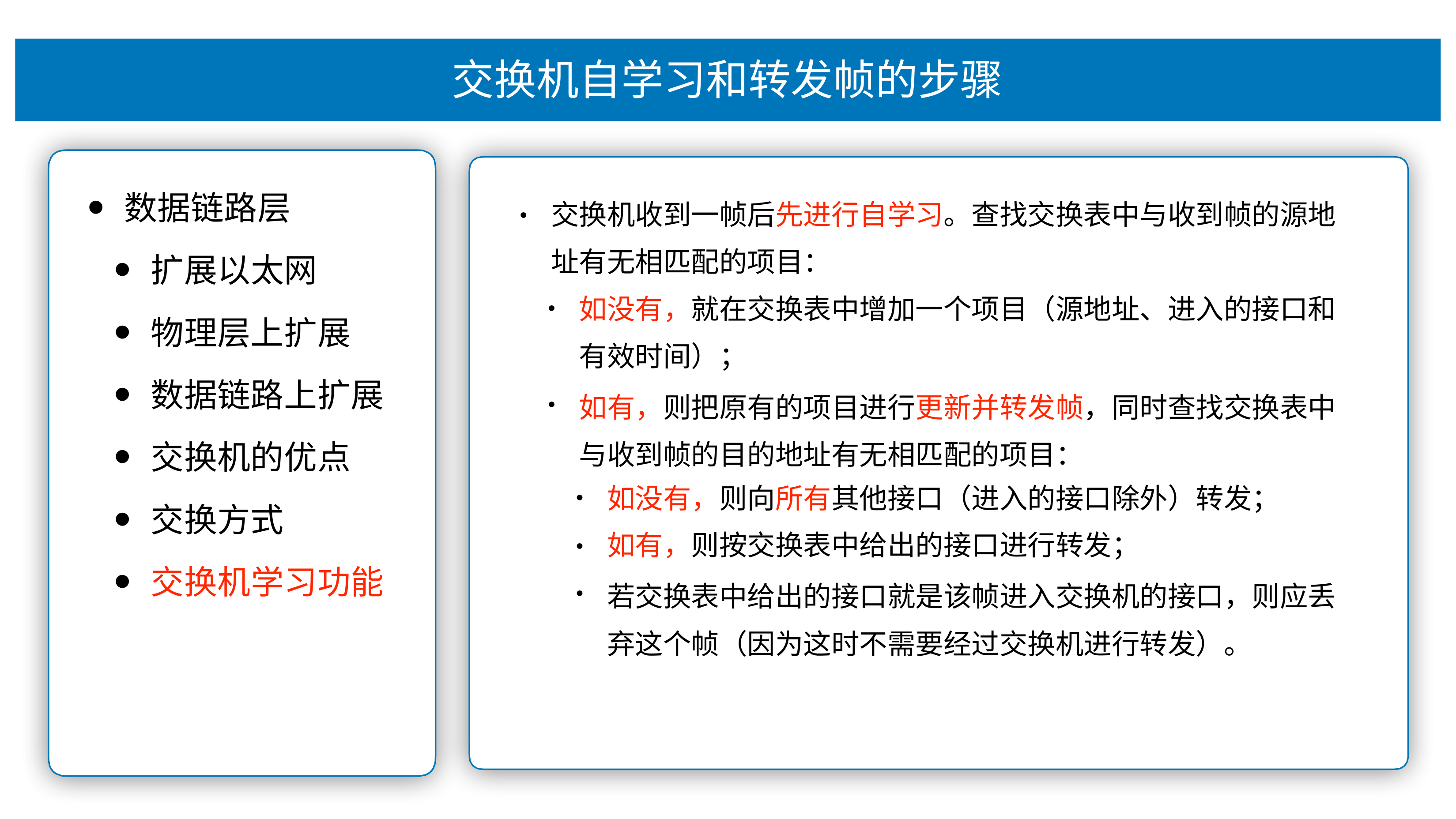

# 交换机⾃学习和转发帧的步骤

数据链路层
扩展以太⽹
物理层上扩展
数据链路上扩展
交换机的优点
交换⽅式
交换机学习功能
交换机收到⼀帧后先进⾏⾃学习。查找交换表中与收到帧的源地 址有⽆相匹配的项⽬：
•
如没有，就在交换表中增加⼀个项⽬（源地址、进⼊的接⼝和 有效时间）；
如有，则把原有的项⽬进⾏更新并转发帧，同时查找交换表中 与收到帧的⽬的地址有⽆相匹配的项⽬：
•
如没有，则向所有其他接⼝（进⼊的接⼝除外）转发； 如有，则按交换表中给出的接⼝进⾏转发；
若交换表中给出的接⼝就是该帧进⼊交换机的接⼝，则应丢 弃这个帧（因为这时不需要经过交换机进⾏转发）。
•
•